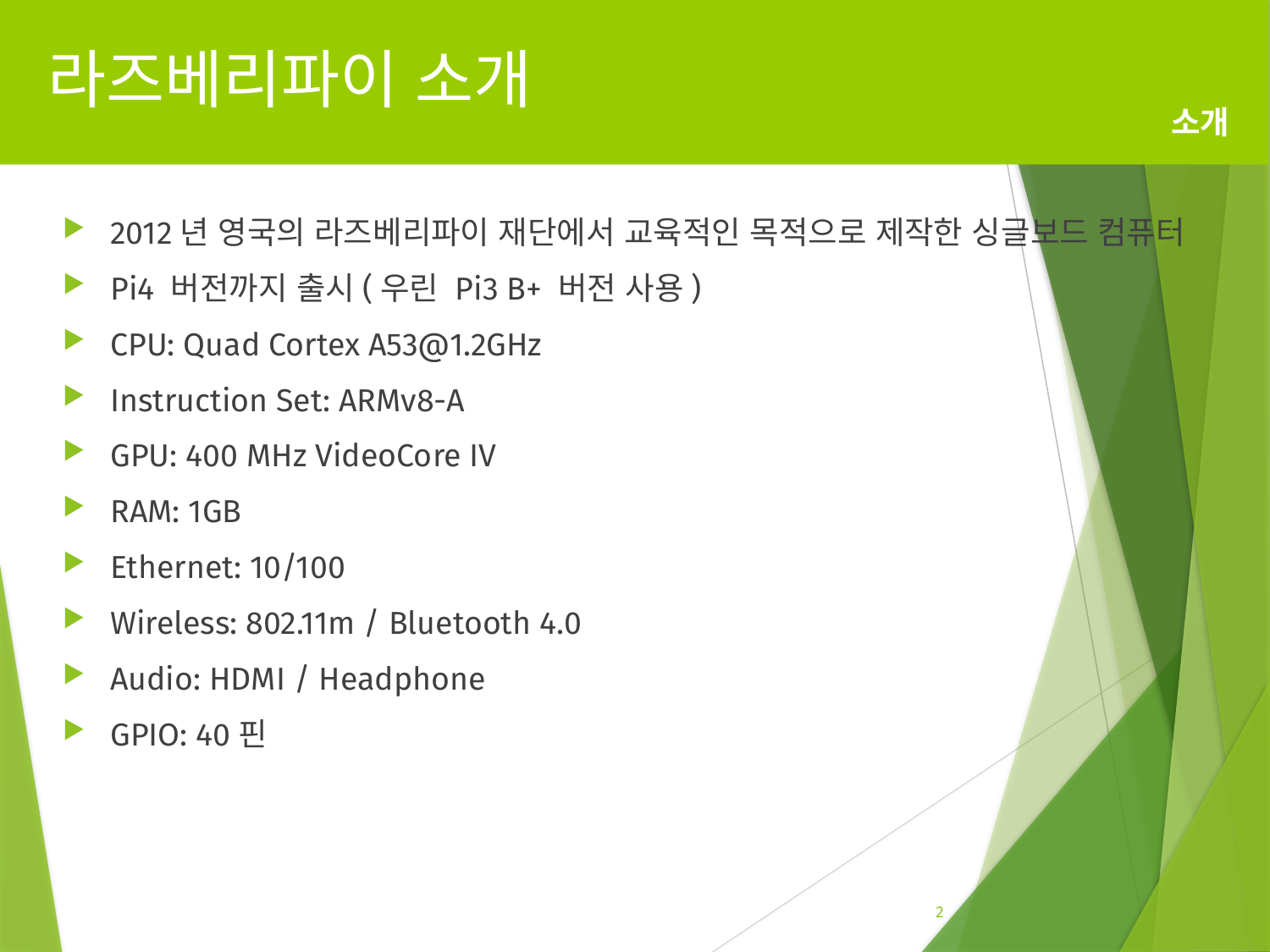

# 라즈베리파이 소개
소개
2012년 영국의 라즈베리파이 재단에서 교육적인 목적으로 제작한 싱글보드 컴퓨터
Pi4 버전까지 출시(우린 Pi3 B+ 버전 사용)
CPU: Quad Cortex A53@1.2GHz
Instruction Set: ARMv8-A
GPU: 400 MHz VideoCore IV
RAM: 1GB
Ethernet: 10/100
Wireless: 802.11m / Bluetooth 4.0
Audio: HDMI / Headphone
GPIO: 40핀
2